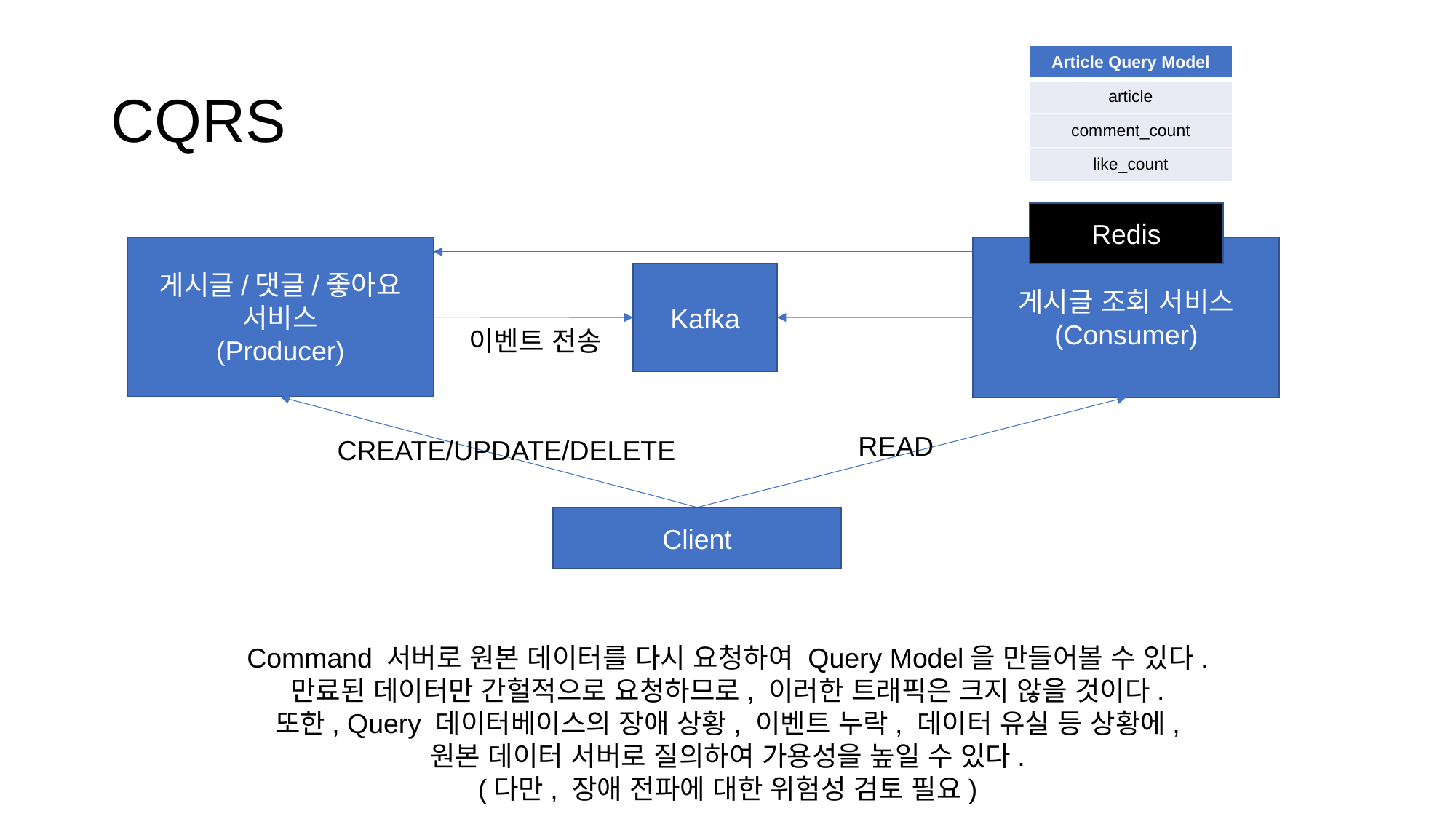

# CQRS
| Article Query Model |
| --- |
| article |
| comment\_count |
| like\_count |
Redis
게시글/댓글/좋아요
서비스
(Producer)
게시글 조회 서비스
(Consumer)
Kafka
이벤트 전송
READ
CREATE/UPDATE/DELETE
Client
Command 서버로 원본 데이터를 다시 요청하여 Query Model을 만들어볼 수 있다.
만료된 데이터만 간헐적으로 요청하므로, 이러한 트래픽은 크지 않을 것이다.
또한, Query 데이터베이스의 장애 상황, 이벤트 누락, 데이터 유실 등 상황에,
원본 데이터 서버로 질의하여 가용성을 높일 수 있다.
(다만, 장애 전파에 대한 위험성 검토 필요)